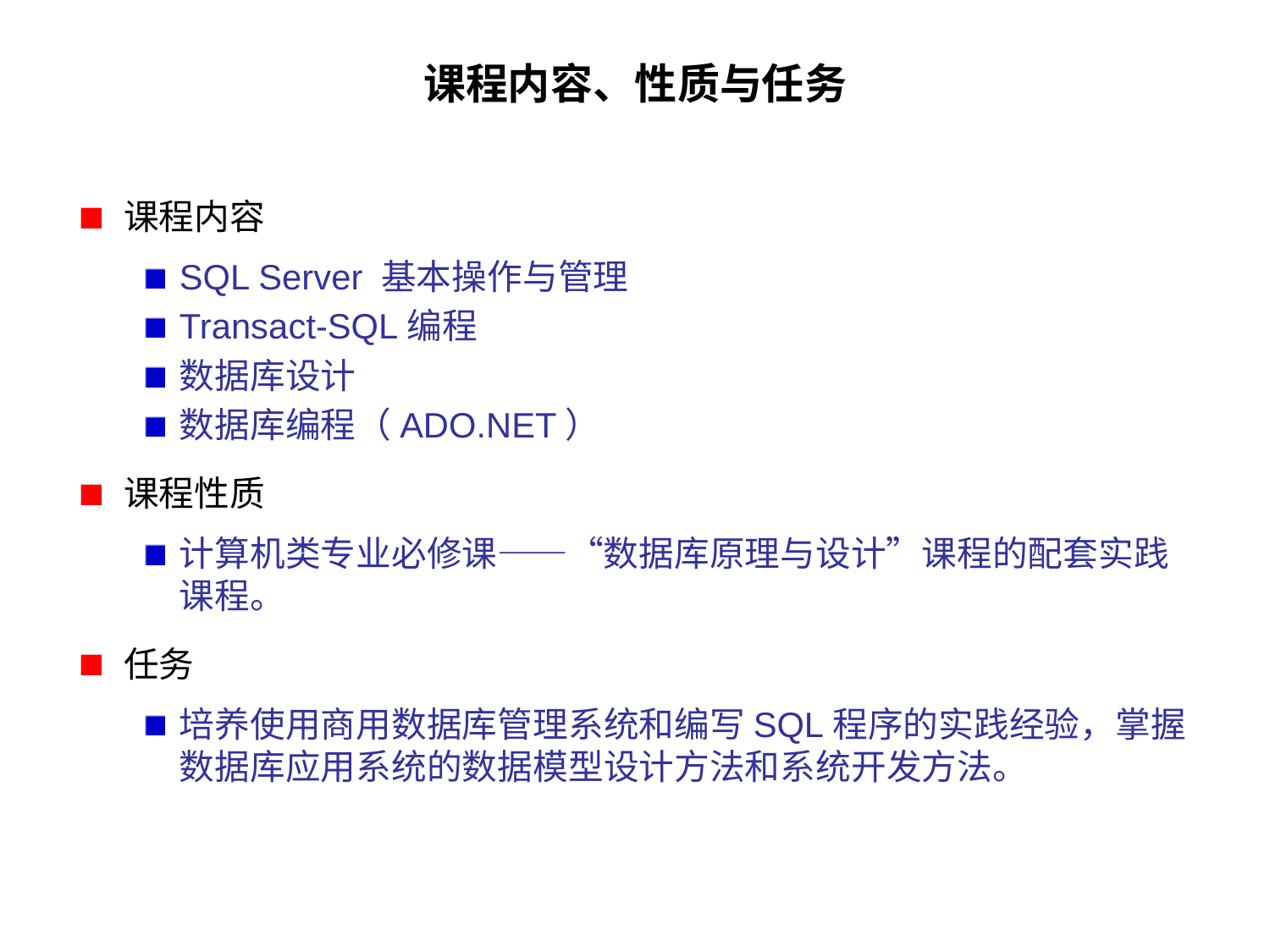

# 课程内容、性质与任务
课程内容
SQL Server 基本操作与管理
Transact-SQL编程
数据库设计
数据库编程（ADO.NET）
课程性质
计算机类专业必修课——“数据库原理与设计”课程的配套实践课程。
任务
培养使用商用数据库管理系统和编写SQL程序的实践经验，掌握数据库应用系统的数据模型设计方法和系统开发方法。